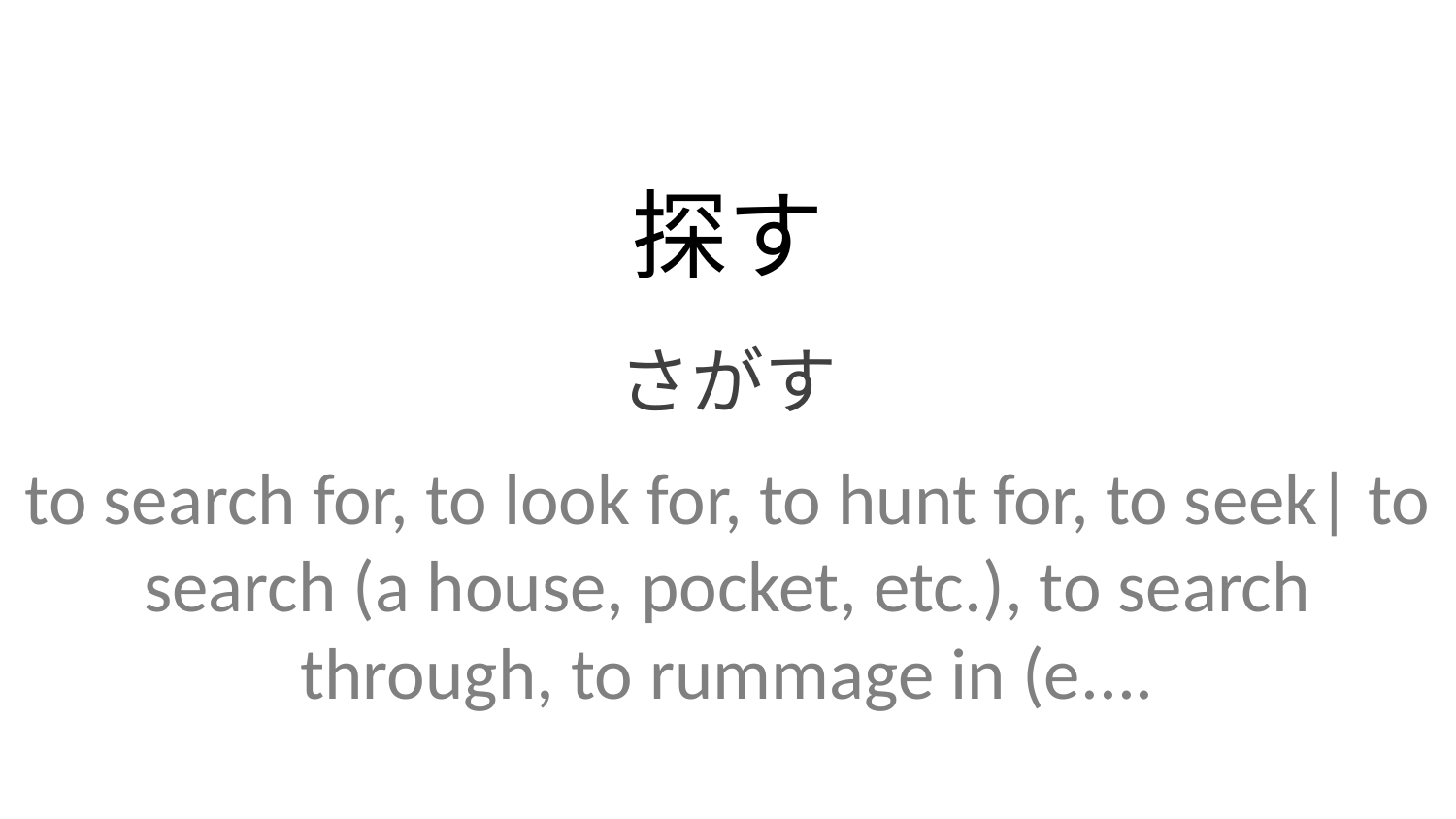

探す

さがす
to search for, to look for, to hunt for, to seek| to search (a house, pocket, etc.), to search through, to rummage in (e....